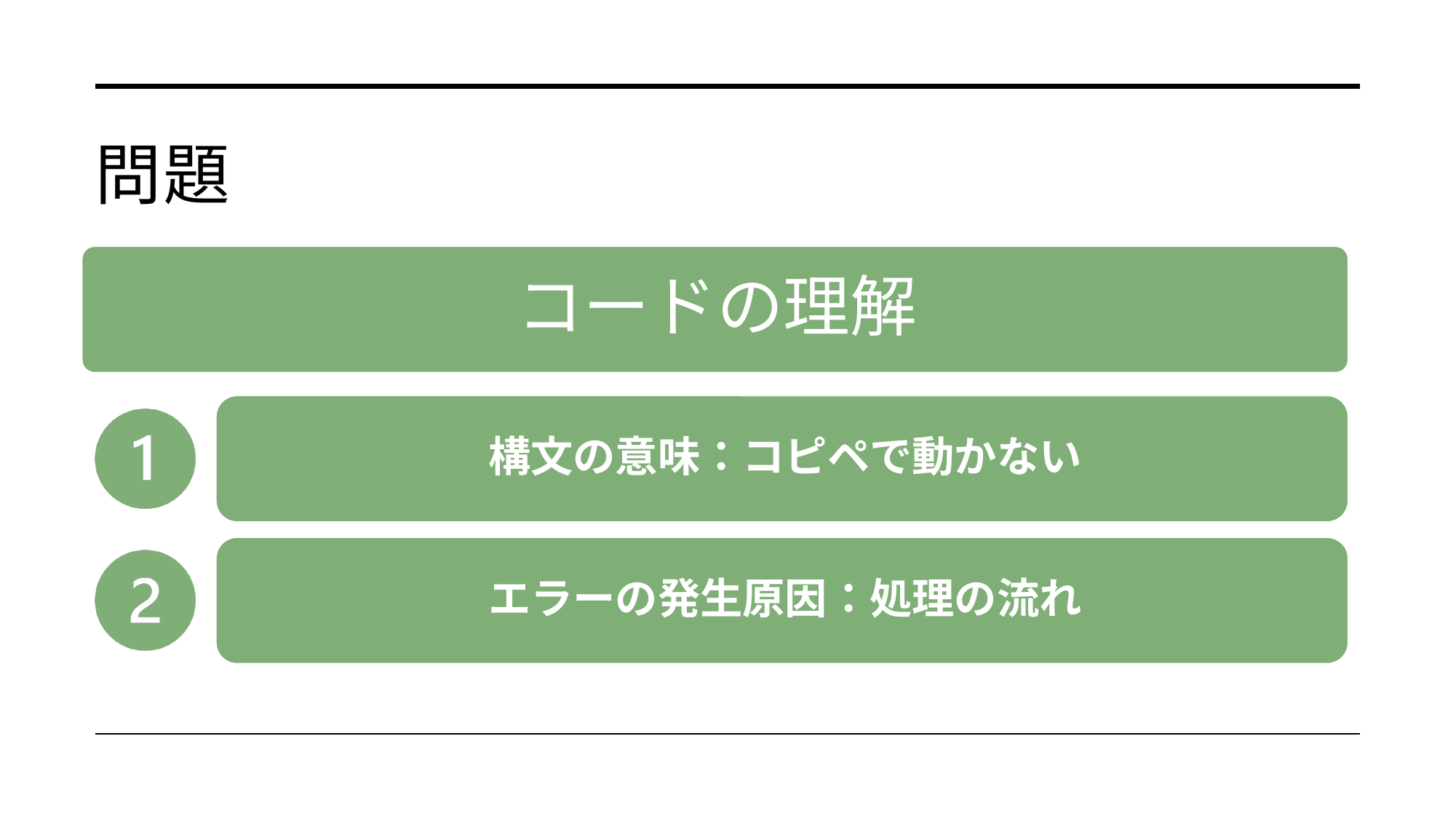

# 問題
コードの理解
構文の意味：コピペで動かない
エラーの発生原因：処理の流れ